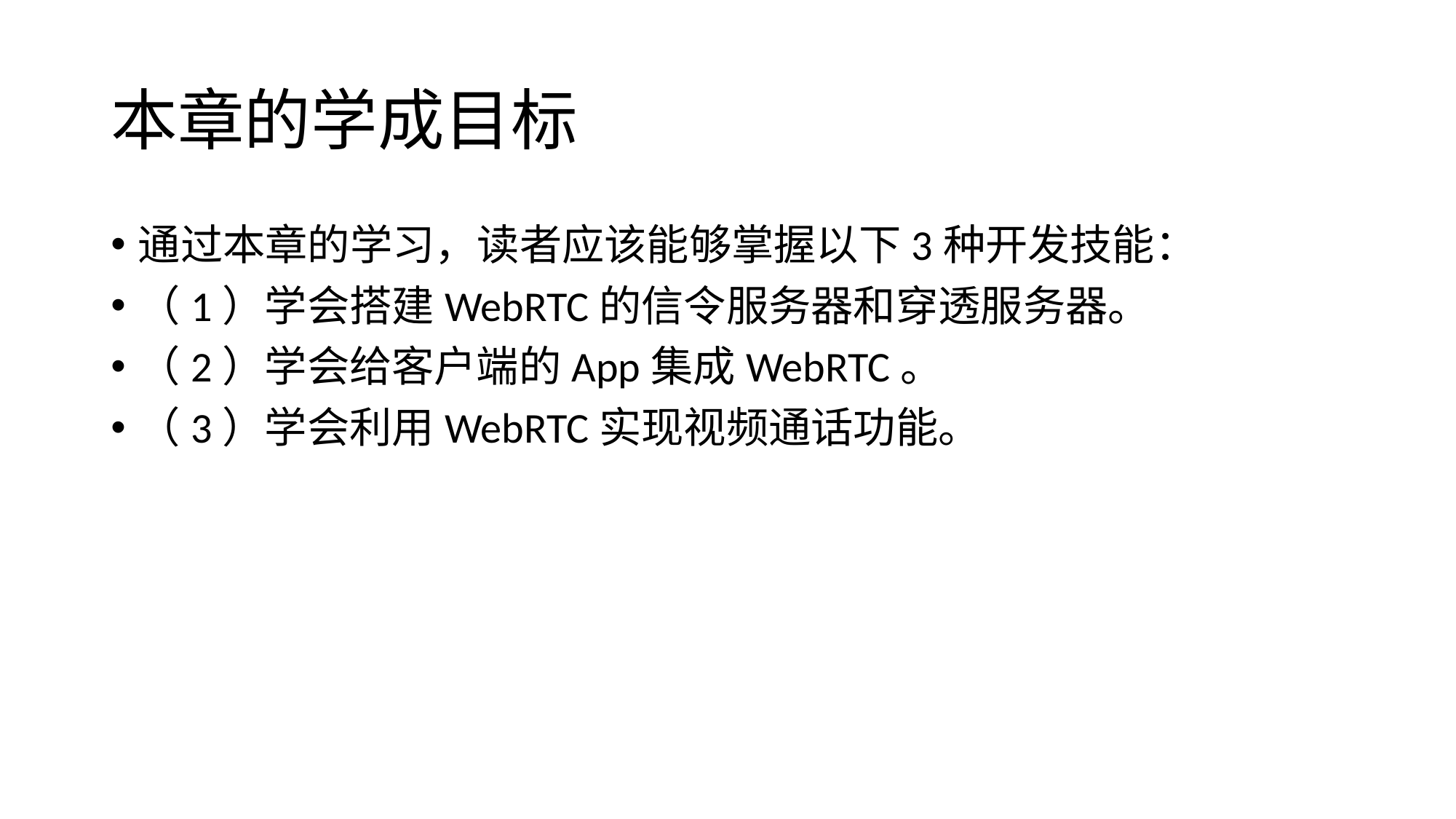

# 本章的学成目标
通过本章的学习，读者应该能够掌握以下3种开发技能：
（1）学会搭建WebRTC的信令服务器和穿透服务器。
（2）学会给客户端的App集成WebRTC。
（3）学会利用WebRTC实现视频通话功能。